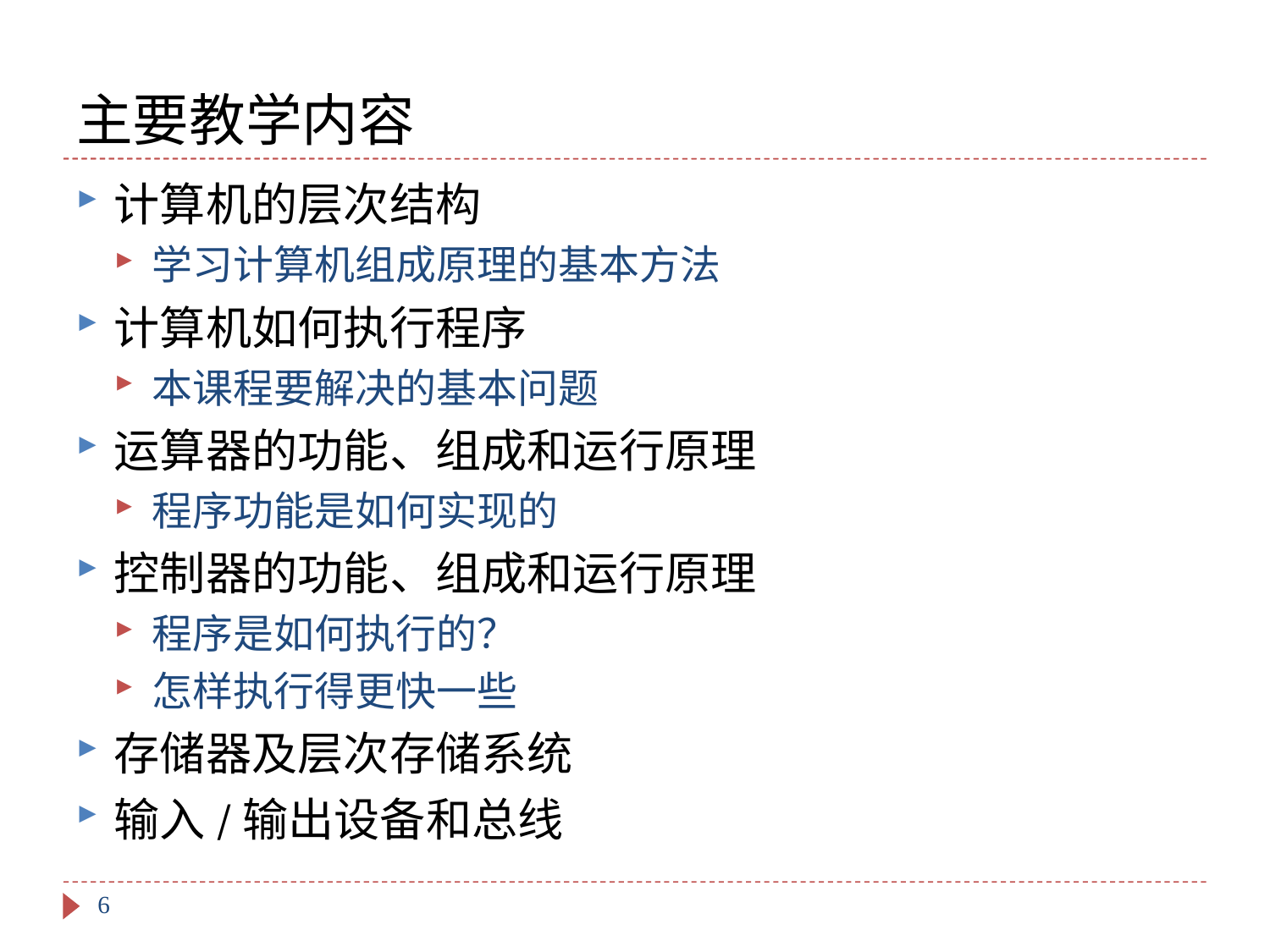

# 主要教学内容
计算机的层次结构
学习计算机组成原理的基本方法
计算机如何执行程序
本课程要解决的基本问题
运算器的功能、组成和运行原理
程序功能是如何实现的
控制器的功能、组成和运行原理
程序是如何执行的？
怎样执行得更快一些
存储器及层次存储系统
输入/输出设备和总线
6